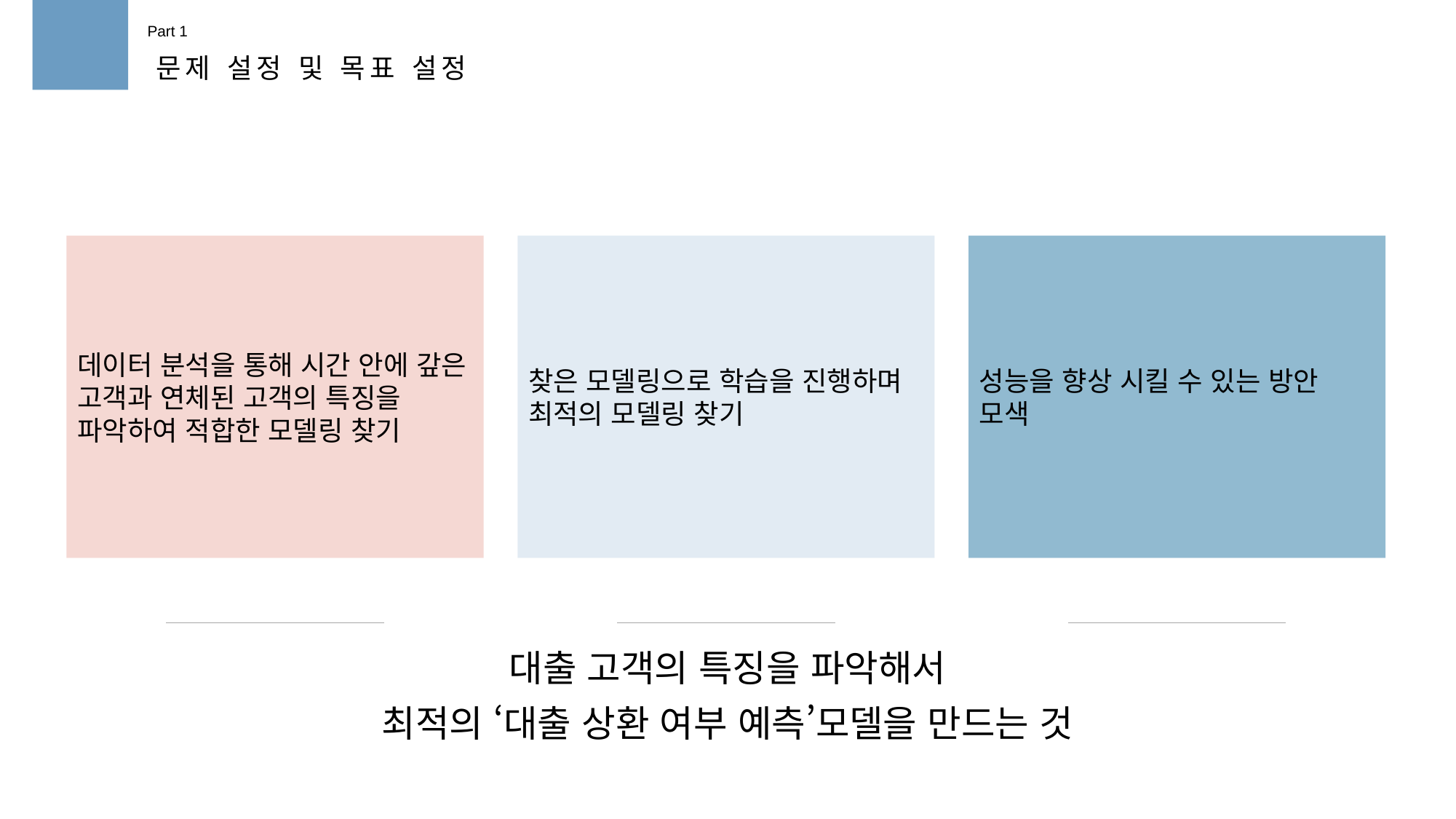

Part 1
문제 설정 및 목표 설정
데이터 분석을 통해 시간 안에 갚은 고객과 연체된 고객의 특징을 파악하여 적합한 모델링 찾기
찾은 모델링으로 학습을 진행하며 최적의 모델링 찾기
성능을 향상 시킬 수 있는 방안 모색
대출 고객의 특징을 파악해서
최적의 ‘대출 상환 여부 예측’모델을 만드는 것